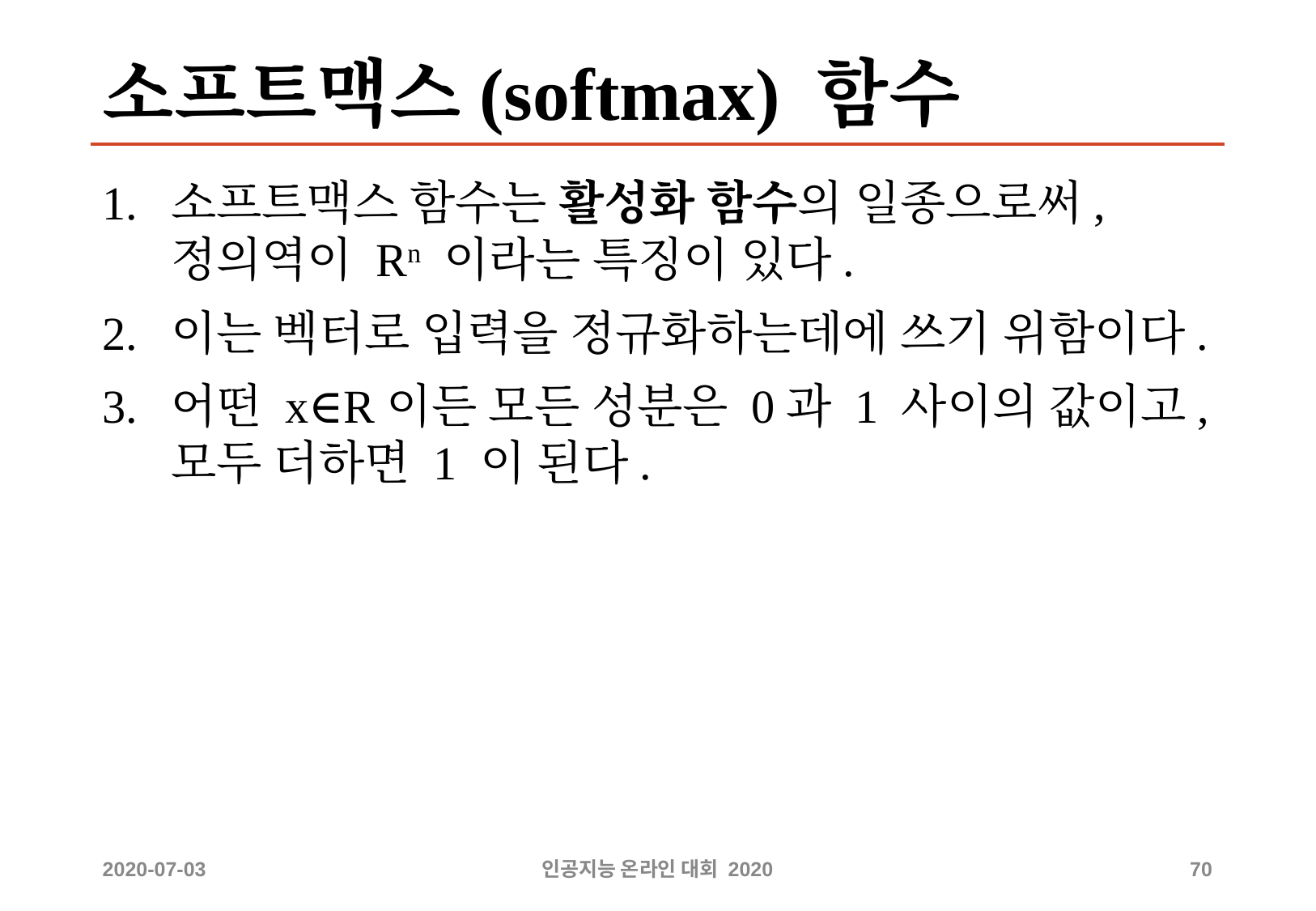

# 소프트맥스(softmax) 함수
소프트맥스 함수는 활성화 함수의 일종으로써, 정의역이 Rn 이라는 특징이 있다.
이는 벡터로 입력을 정규화하는데에 쓰기 위함이다.
어떤 x∈R이든 모든 성분은 0과 1 사이의 값이고, 모두 더하면 1 이 된다.
2020-07-03
인공지능 온라인 대회 2020
70